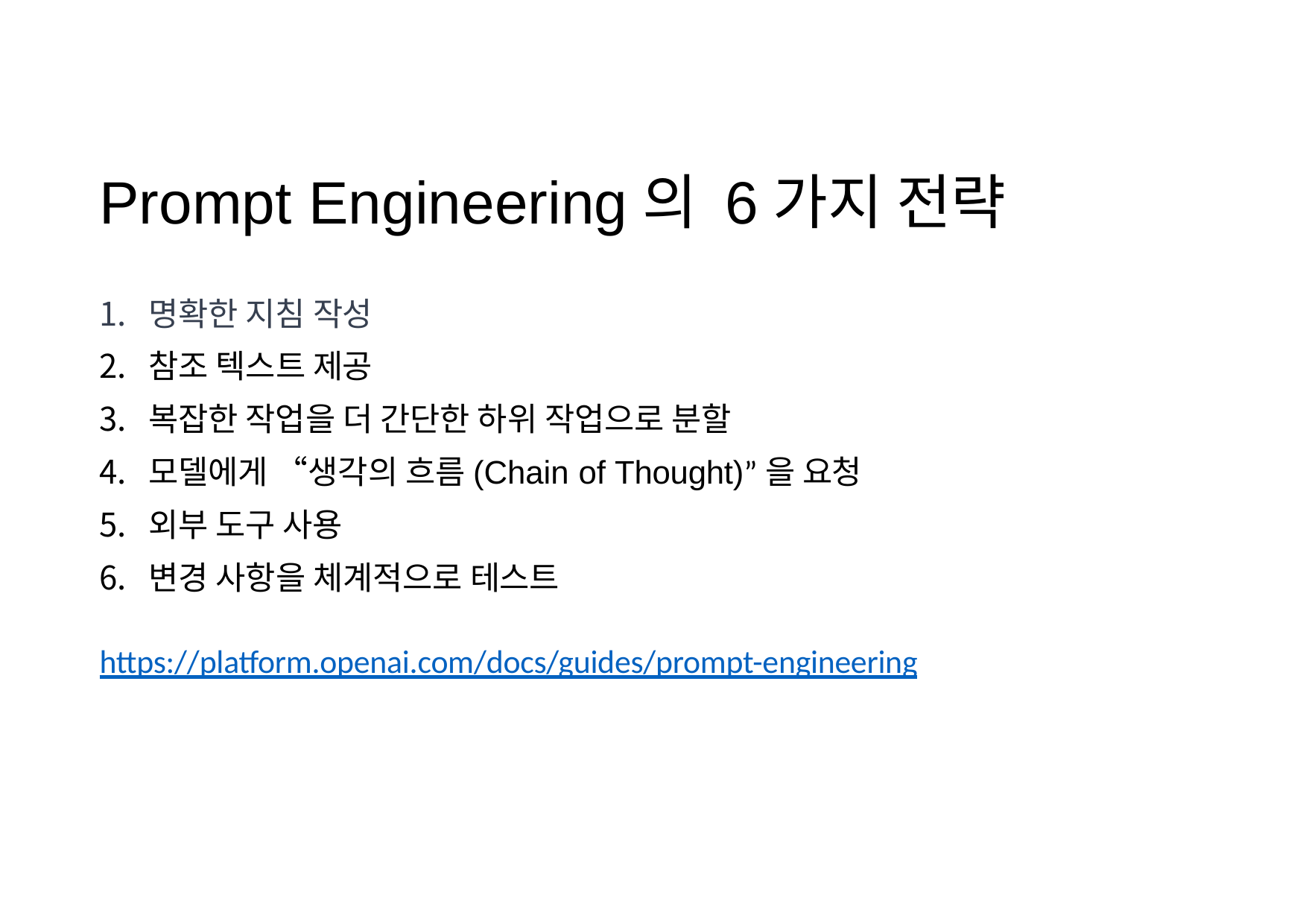

# Prompt Engineering의 6가지 전략
명확한 지침 작성
참조 텍스트 제공
복잡한 작업을 더 간단한 하위 작업으로 분할
모델에게 “생각의 흐름(Chain of Thought)”을 요청
외부 도구 사용
변경 사항을 체계적으로 테스트

https://platform.openai.com/docs/guides/prompt-engineering